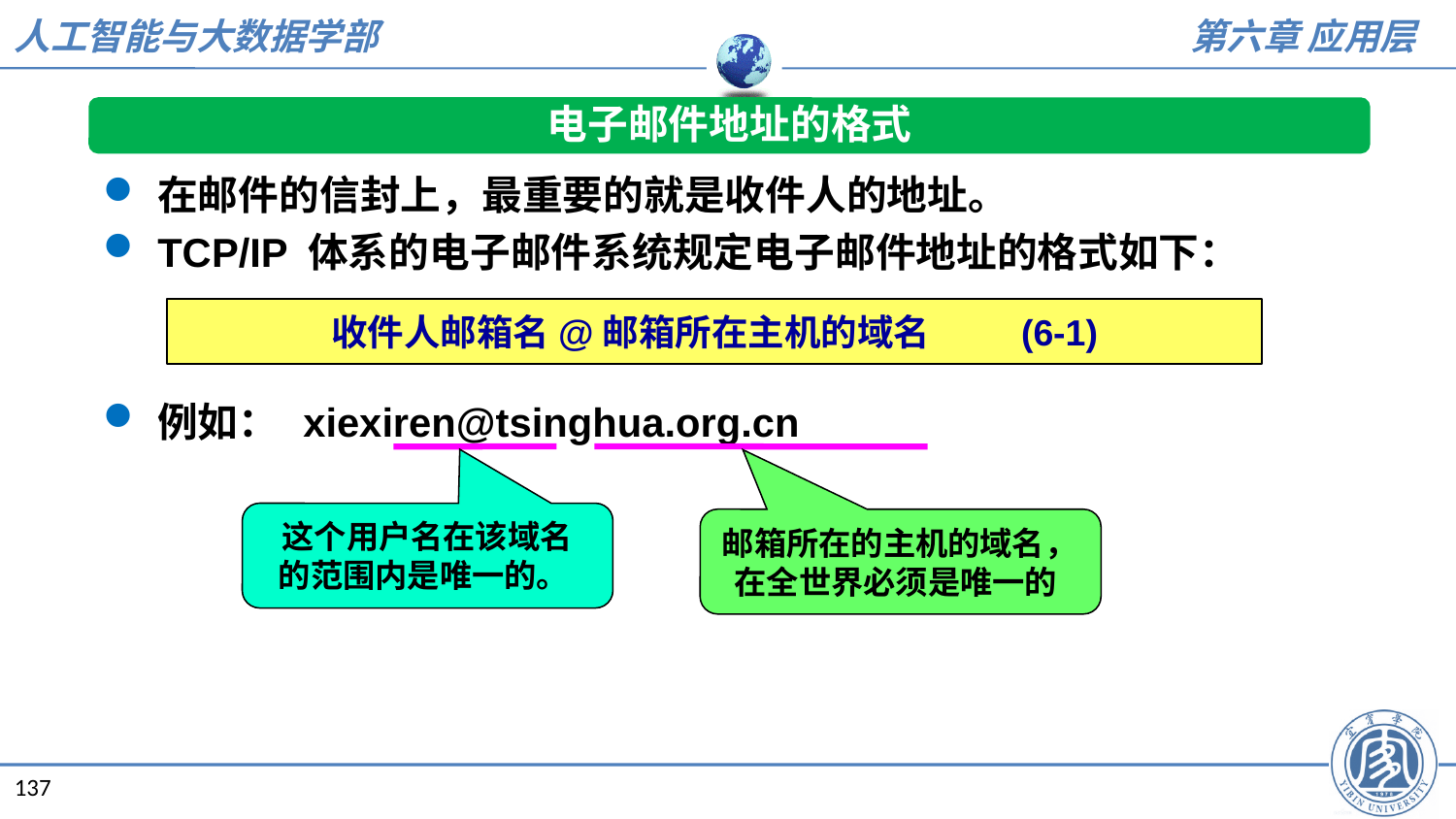

电子邮件地址的格式

在邮件的信封上，最重要的就是收件人的地址。
TCP/IP 体系的电子邮件系统规定电子邮件地址的格式如下：

例如：	xiexiren@tsinghua.org.cn
收件人邮箱名@邮箱所在主机的域名          (6-1)

邮箱所在的主机的域名，
在全世界必须是唯一的

这个用户名在该域名
的范围内是唯一的。
137